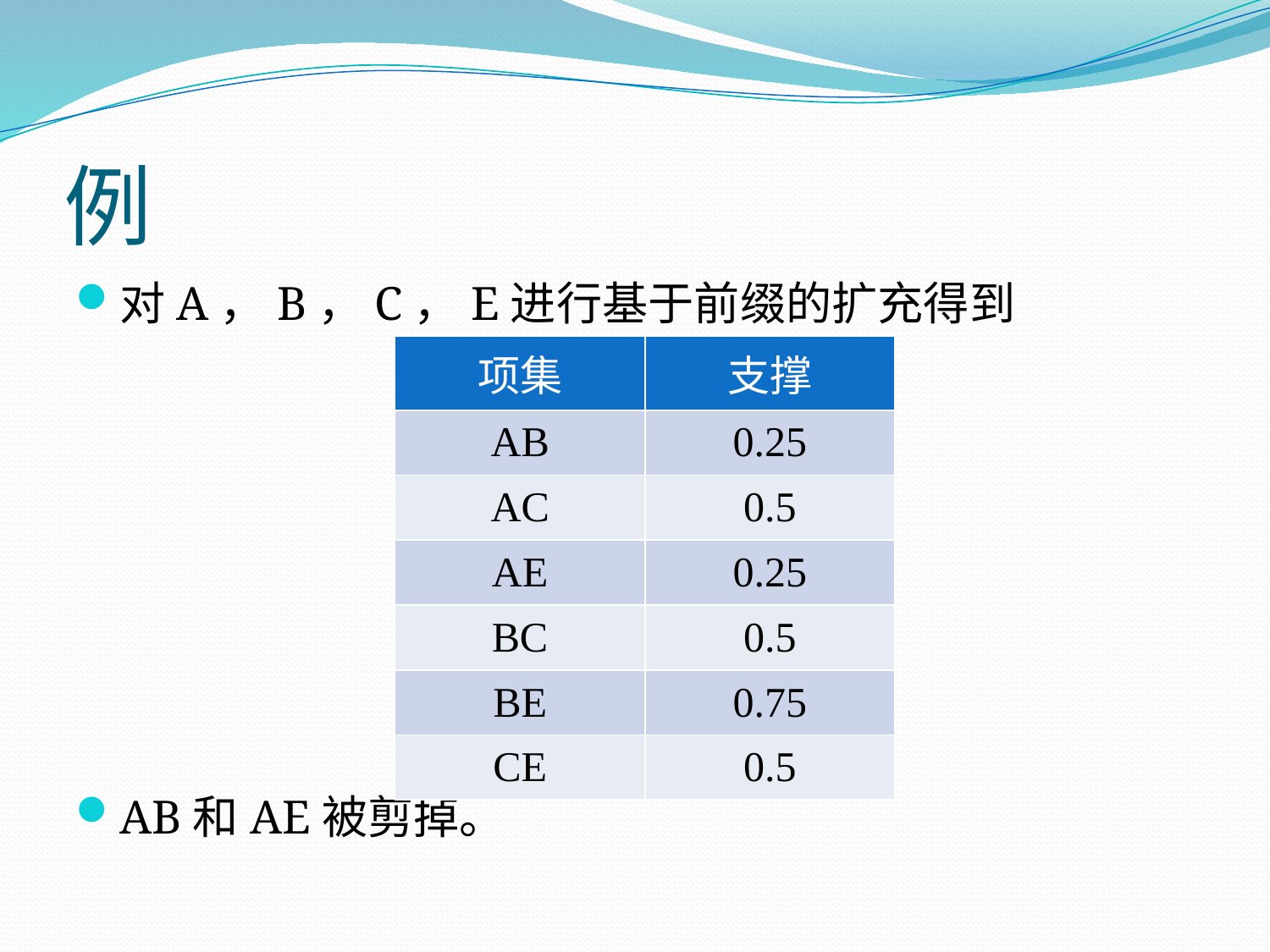

# 例
对A，B，C，E进行基于前缀的扩充得到

AB和AE被剪掉。
| 项集 | 支撑 |
| --- | --- |
| AB | 0.25 |
| AC | 0.5 |
| AE | 0.25 |
| BC | 0.5 |
| BE | 0.75 |
| CE | 0.5 |